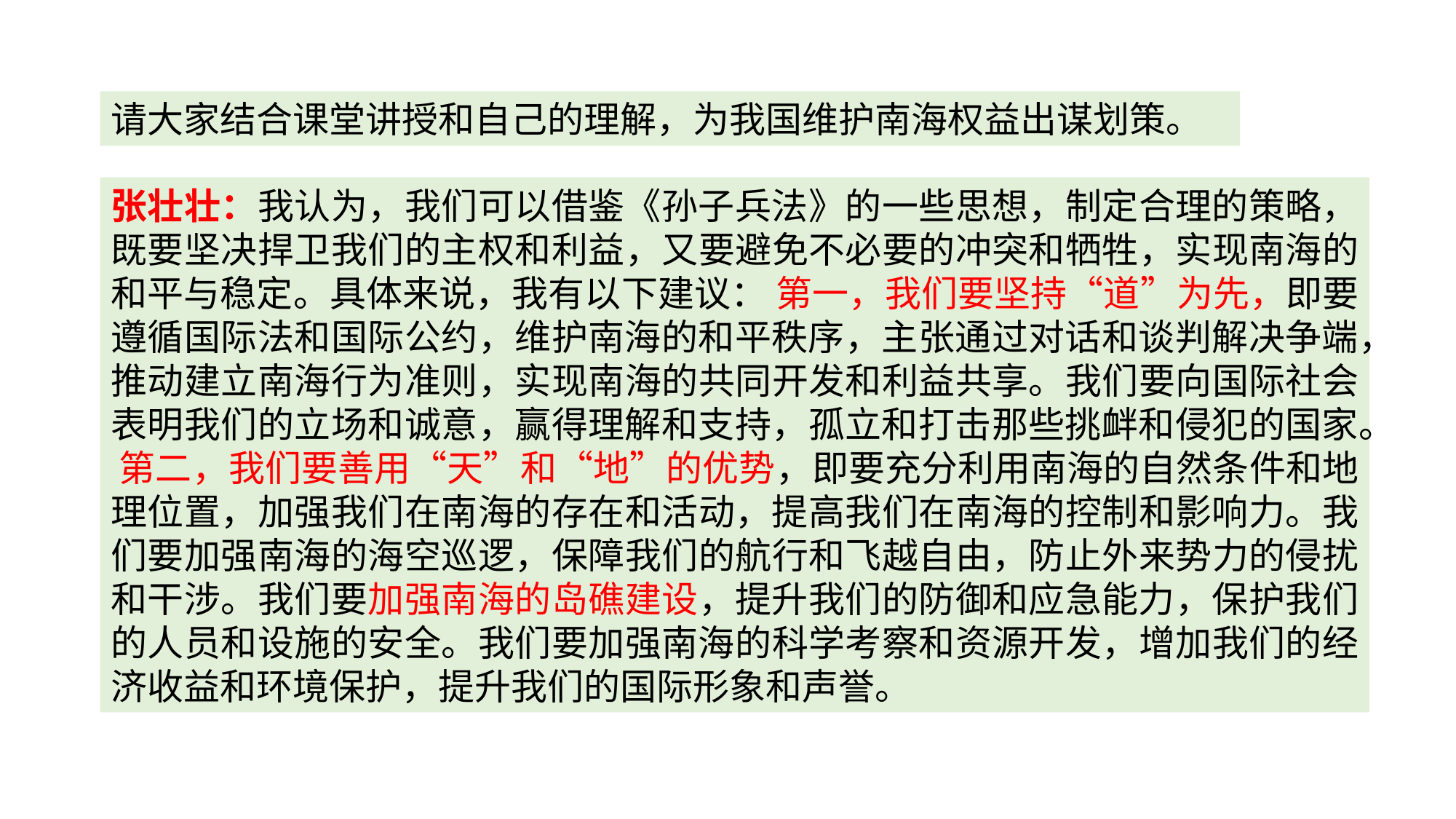

请大家结合课堂讲授和自己的理解，为我国维护南海权益出谋划策。
张壮壮：我认为，我们可以借鉴《孙子兵法》的一些思想，制定合理的策略，既要坚决捍卫我们的主权和利益，又要避免不必要的冲突和牺牲，实现南海的和平与稳定。具体来说，我有以下建议： 第一，我们要坚持“道”为先，即要遵循国际法和国际公约，维护南海的和平秩序，主张通过对话和谈判解决争端，推动建立南海行为准则，实现南海的共同开发和利益共享。我们要向国际社会表明我们的立场和诚意，赢得理解和支持，孤立和打击那些挑衅和侵犯的国家。 第二，我们要善用“天”和“地”的优势，即要充分利用南海的自然条件和地理位置，加强我们在南海的存在和活动，提高我们在南海的控制和影响力。我们要加强南海的海空巡逻，保障我们的航行和飞越自由，防止外来势力的侵扰和干涉。我们要加强南海的岛礁建设，提升我们的防御和应急能力，保护我们的人员和设施的安全。我们要加强南海的科学考察和资源开发，增加我们的经济收益和环境保护，提升我们的国际形象和声誉。